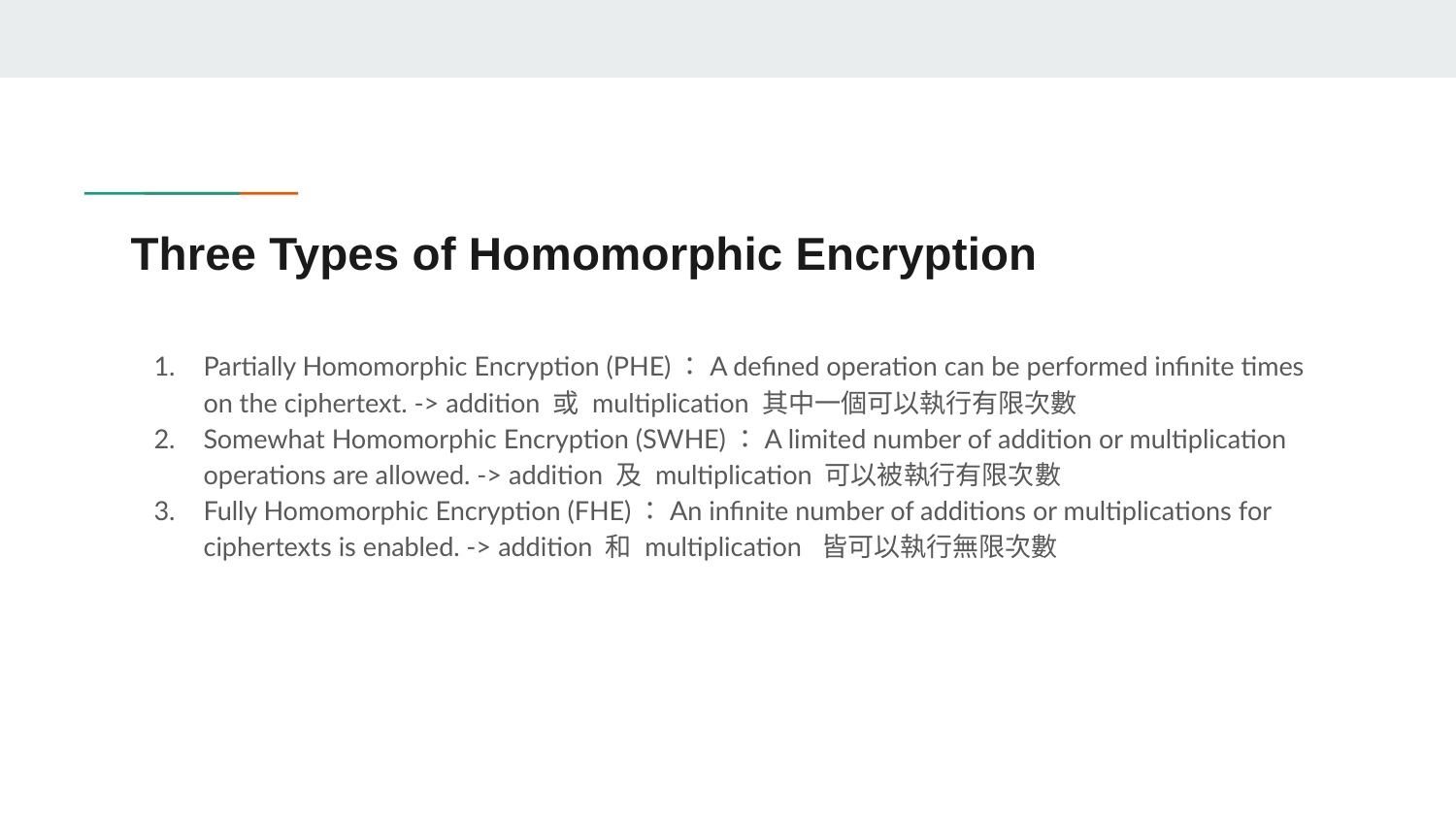

# Three Types of Homomorphic Encryption
Partially Homomorphic Encryption (PHE)：A defined operation can be performed infinite times on the ciphertext. -> addition 或 multiplication 其中一個可以執行有限次數
Somewhat Homomorphic Encryption (SWHE)：A limited number of addition or multiplication operations are allowed. -> addition 及 multiplication 可以被執行有限次數
Fully Homomorphic Encryption (FHE)：An infinite number of additions or multiplications for ciphertexts is enabled. -> addition 和 multiplication  皆可以執行無限次數